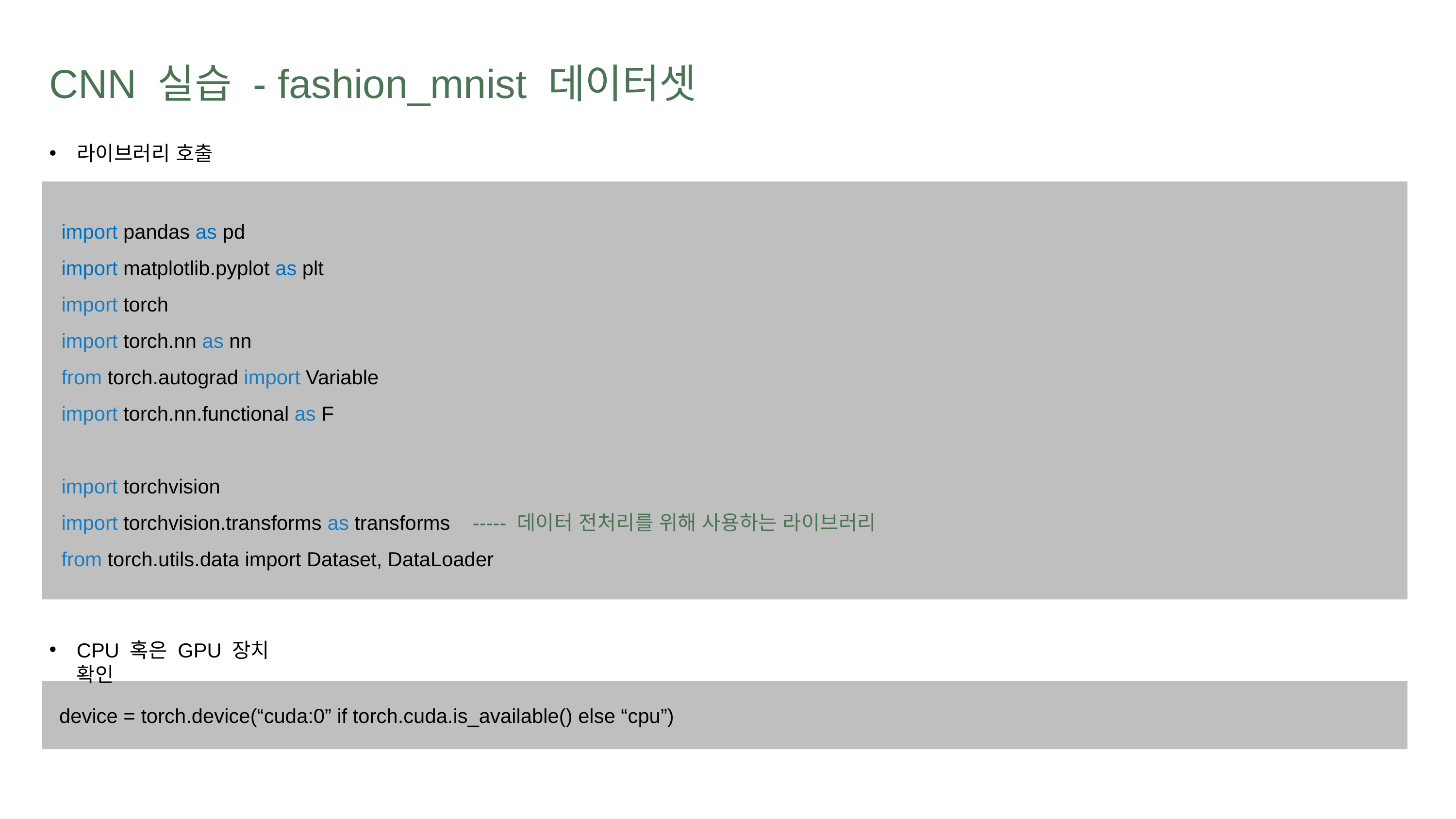

CNN 실습 - fashion_mnist 데이터셋
라이브러리 호출

import pandas as pd
import matplotlib.pyplot as plt
import torch
import torch.nn as nn
from torch.autograd import Variable
import torch.nn.functional as F

import torchvision
import torchvision.transforms as transforms    ----- 데이터 전처리를 위해 사용하는 라이브러리
from torch.utils.data import Dataset, DataLoader
CPU 혹은 GPU 장치 확인

device = torch.device(“cuda:0” if torch.cuda.is_available() else “cpu”)